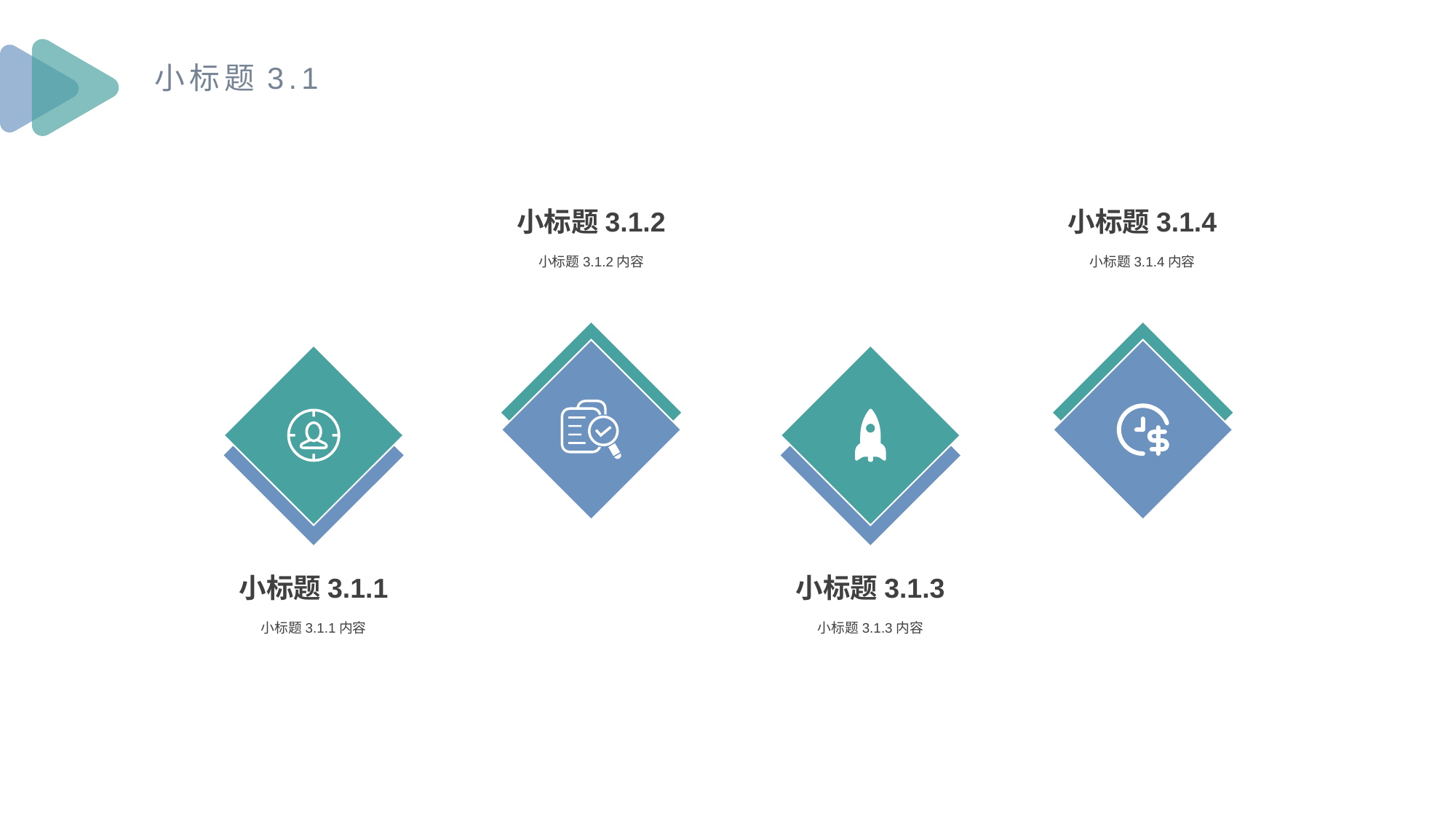

小标题3.1
小标题3.1.2
小标题3.1.2内容
小标题3.1.4
小标题3.1.4内容

小标题3.1.1
小标题3.1.1内容
小标题3.1.3
小标题3.1.3内容